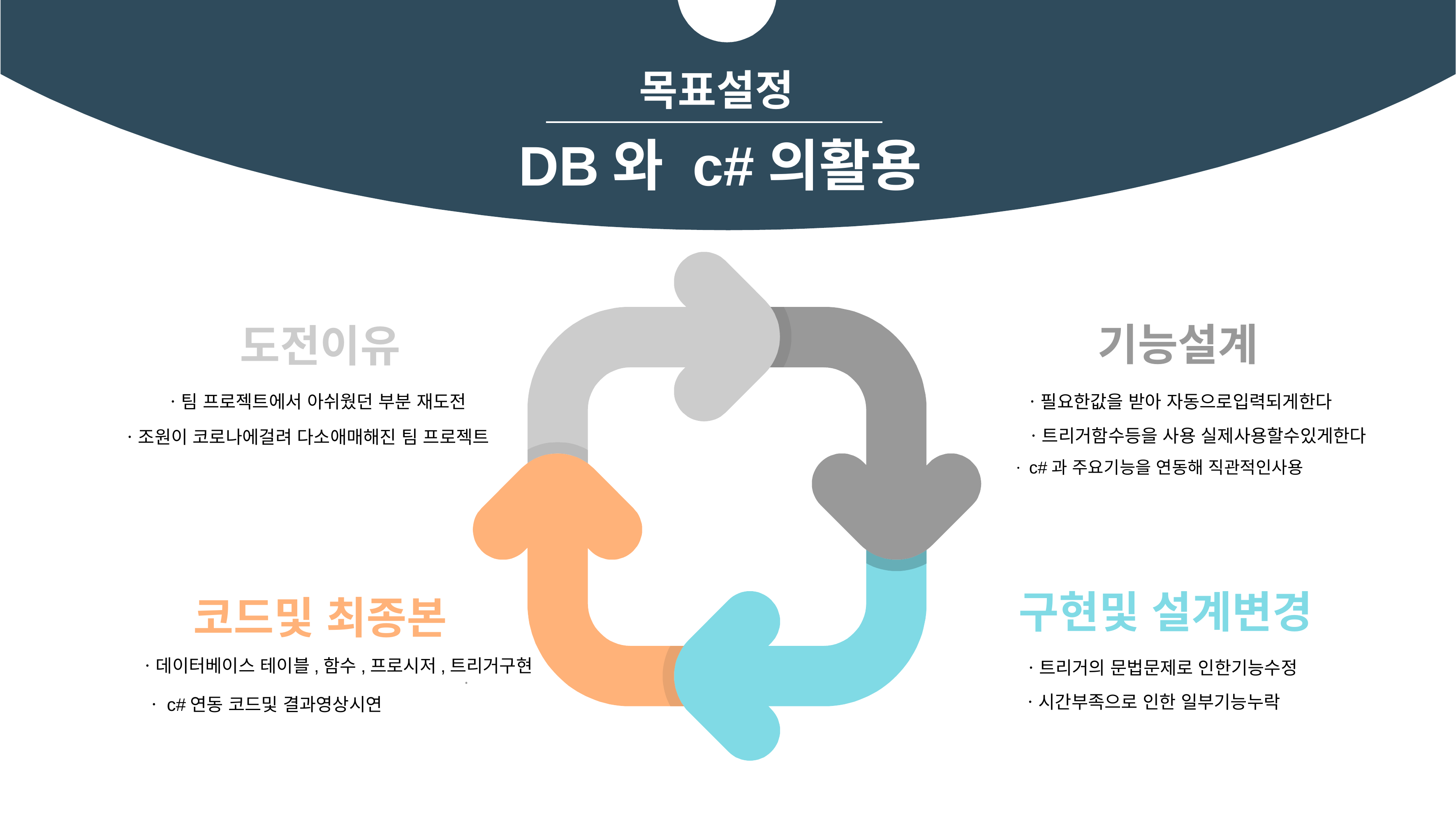

목표설정

DB와 c#의활용

기능설계
도전이유
ㆍ팀 프로젝트에서 아쉬웠던 부분 재도전
ㆍ필요한값을 받아 자동으로입력되게한다
ㆍ트리거함수등을 사용 실제사용할수있게한다
ㆍ조원이 코로나에걸려 다소애매해진 팀 프로젝트

ㆍc#과 주요기능을 연동해 직관적인사용

구현및 설계변경
코드및 최종본

ㆍ데이터베이스 테이블,함수,프로시저,트리거구현
ㆍ트리거의 문법문제로 인한기능수정

ㆍ시간부족으로 인한 일부기능누락
ㆍc#연동 코드및 결과영상시연